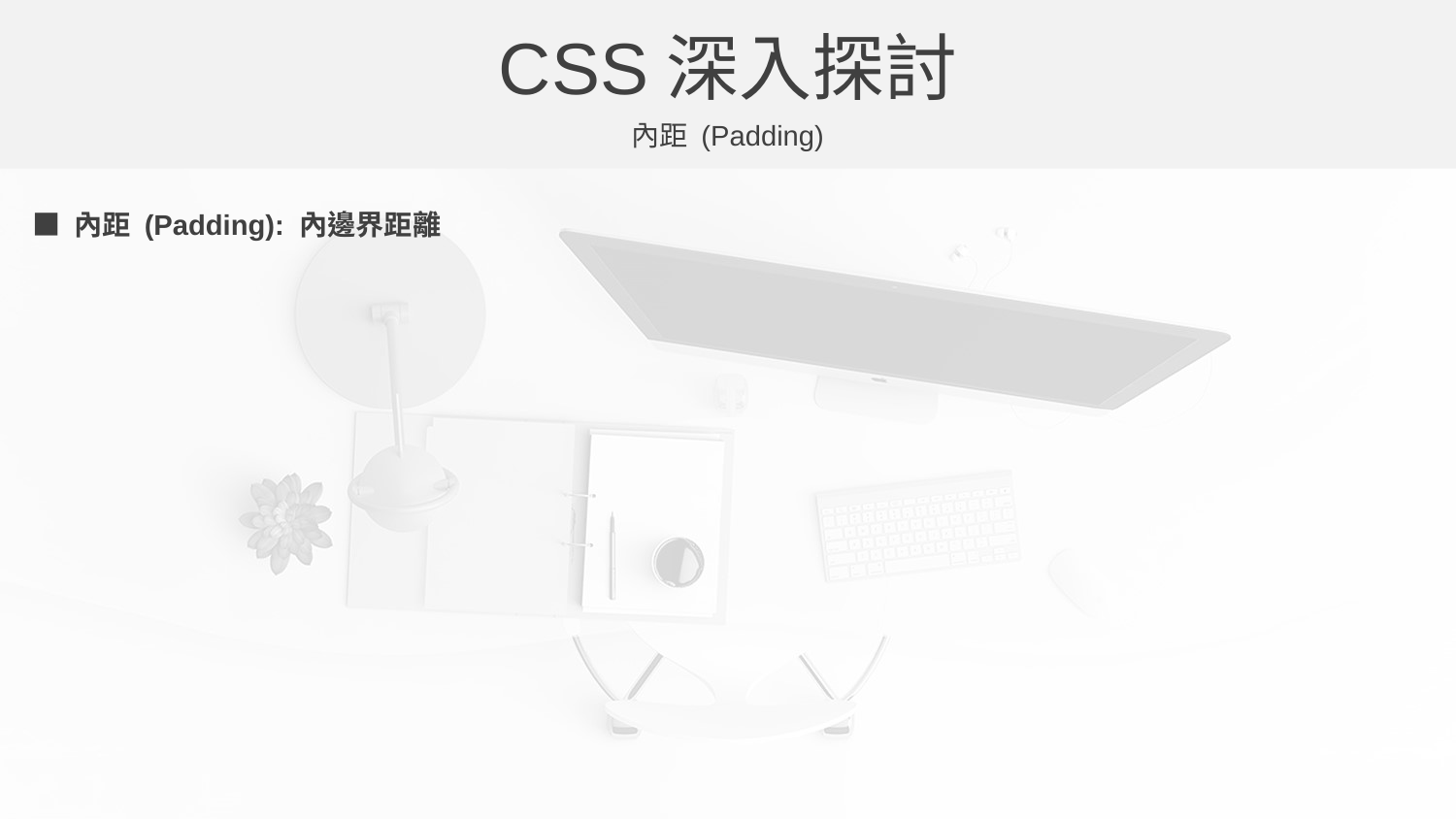

CSS深入探討
內距 (Padding)
■ 內距 (Padding): 內邊界距離